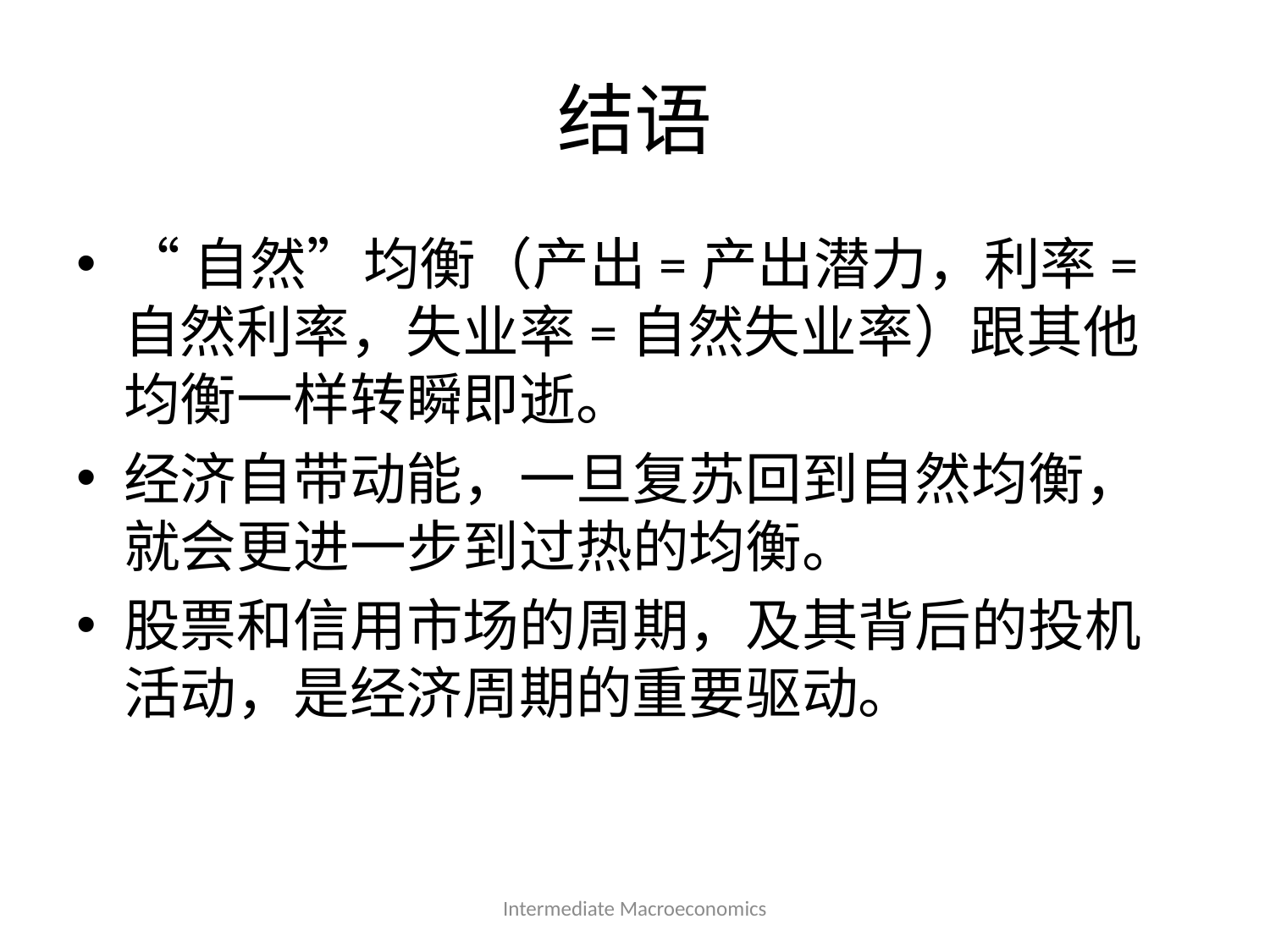

# 结语
“自然”均衡（产出=产出潜力，利率=自然利率，失业率=自然失业率）跟其他均衡一样转瞬即逝。
经济自带动能，一旦复苏回到自然均衡，就会更进一步到过热的均衡。
股票和信用市场的周期，及其背后的投机活动，是经济周期的重要驱动。
Intermediate Macroeconomics